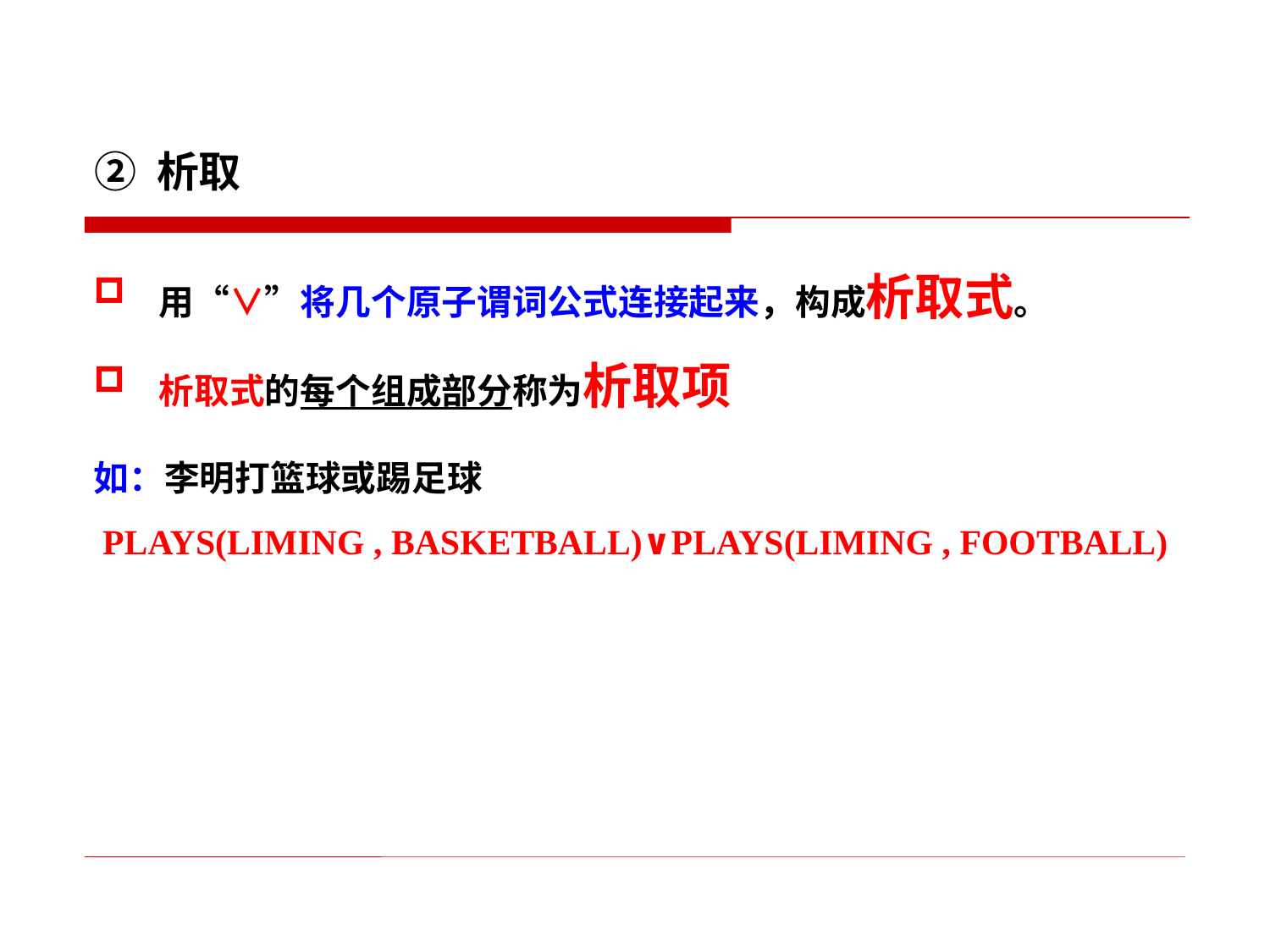

② 析取
用“∨”将几个原子谓词公式连接起来，构成析取式。
析取式的每个组成部分称为析取项
如：李明打篮球或踢足球
 PLAYS(LIMING , BASKETBALL)∨PLAYS(LIMING , FOOTBALL)